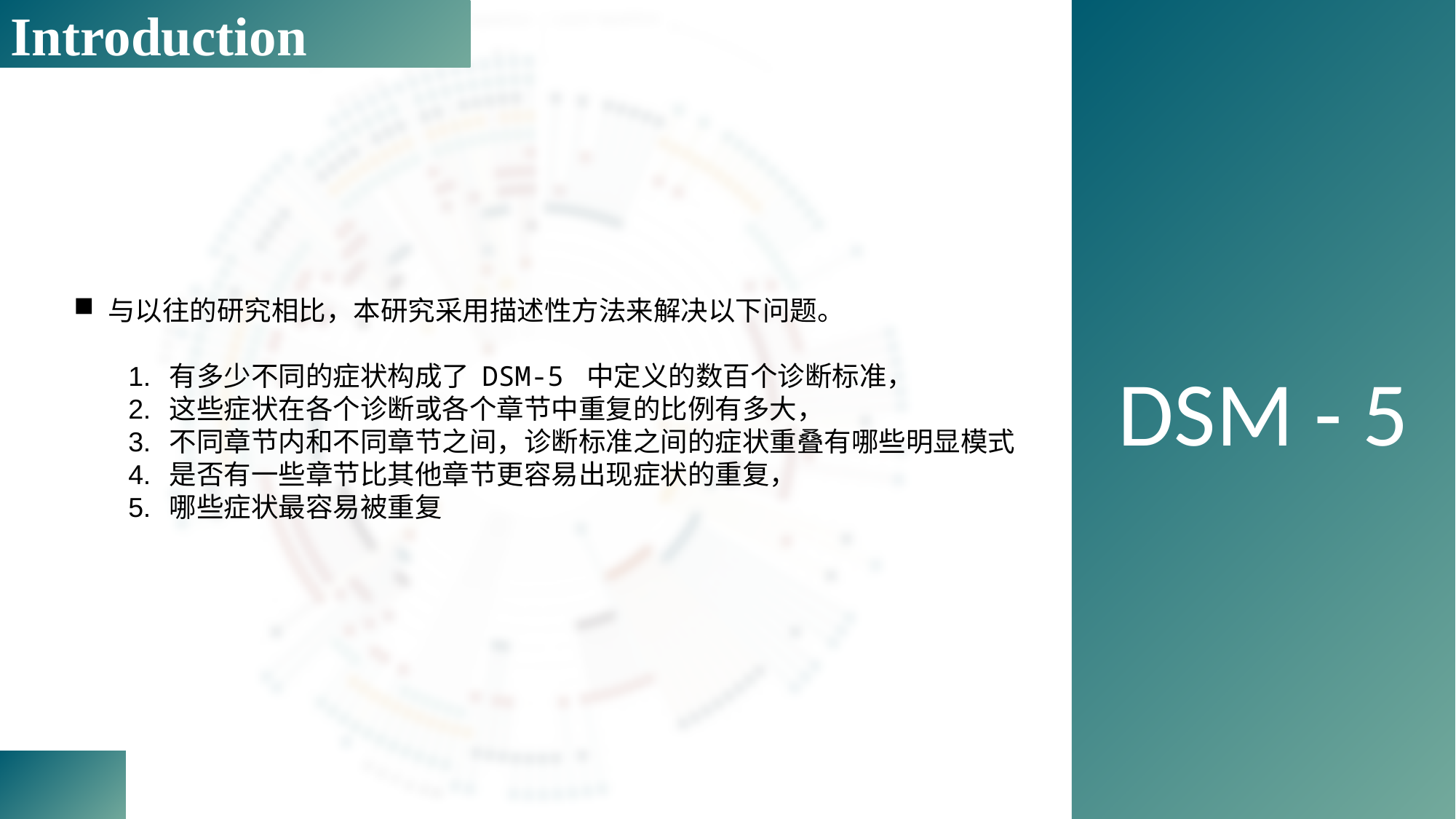

Introduction
DSM - 5
与以往的研究相比，本研究采用描述性方法来解决以下问题。

有多少不同的症状构成了 DSM-5 中定义的数百个诊断标准，
这些症状在各个诊断或各个章节中重复的比例有多大，
不同章节内和不同章节之间，诊断标准之间的症状重叠有哪些明显模式
是否有一些章节比其他章节更容易出现症状的重复，
哪些症状最容易被重复